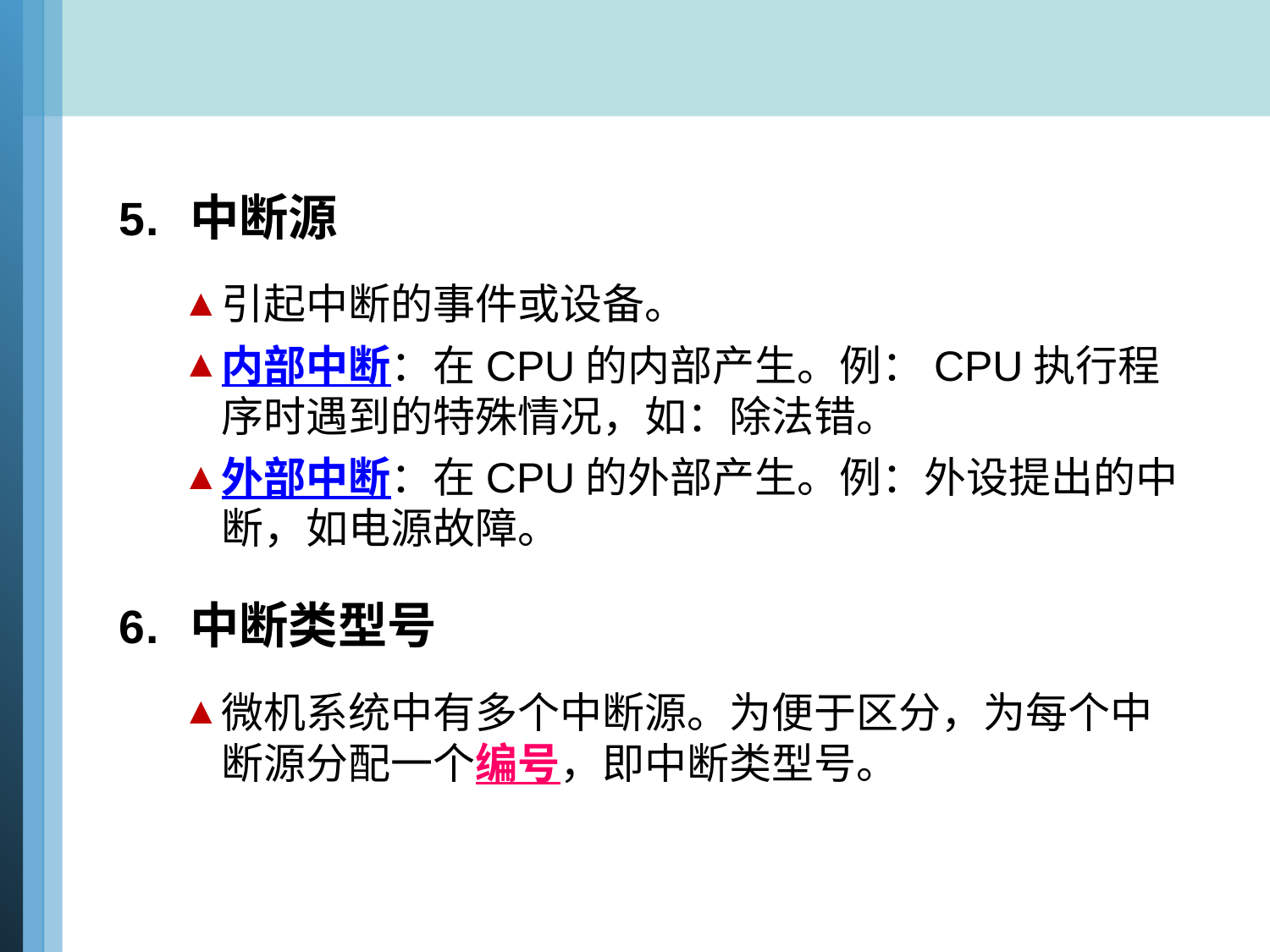

中断源
引起中断的事件或设备。
内部中断：在CPU的内部产生。例：CPU执行程序时遇到的特殊情况，如：除法错。
外部中断：在CPU的外部产生。例：外设提出的中断，如电源故障。
中断类型号
微机系统中有多个中断源。为便于区分，为每个中断源分配一个编号，即中断类型号。
68